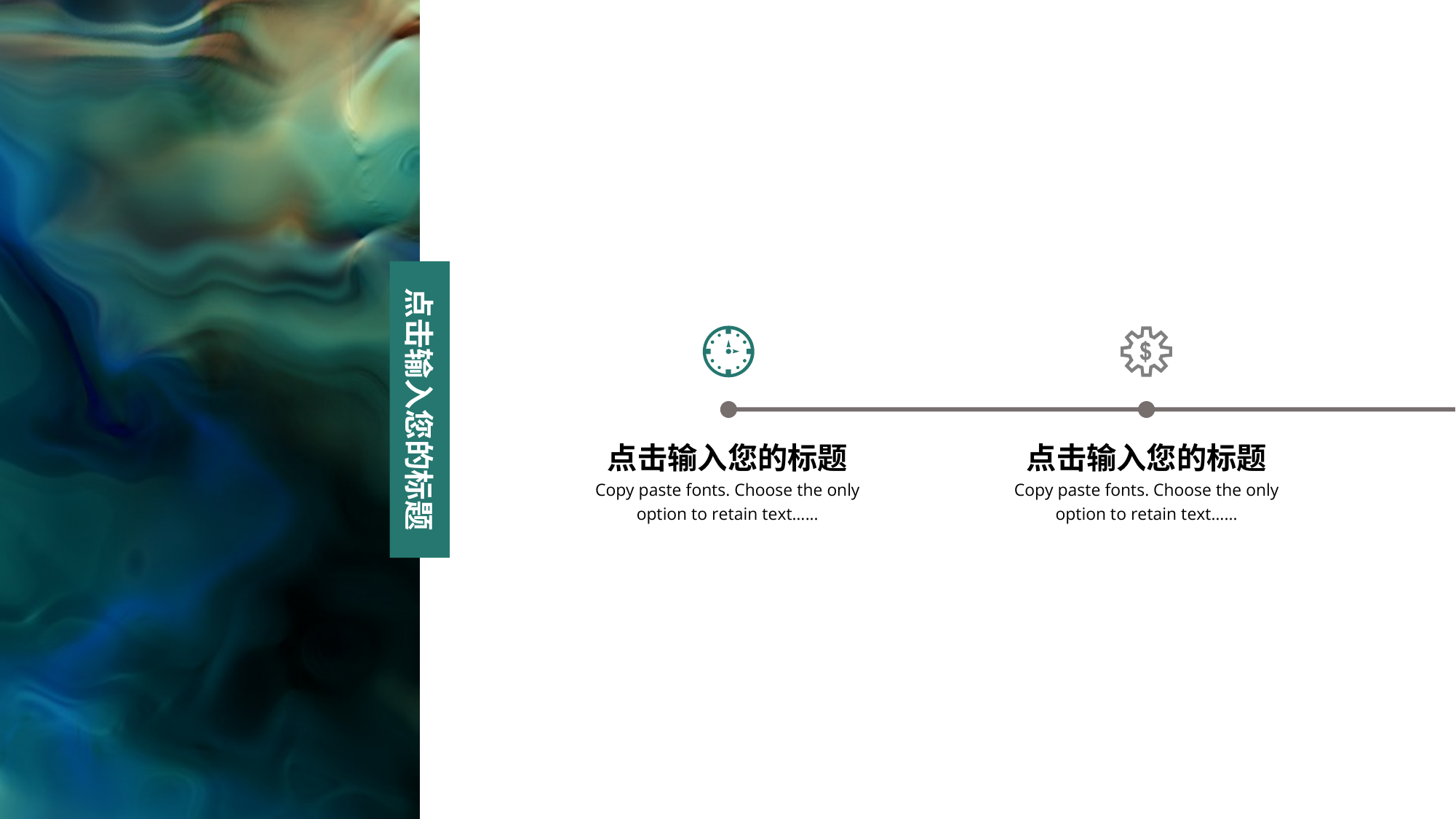

点击输入您的标题

点击输入您的标题
点击输入您的标题
Copy paste fonts. Choose the only option to retain text…...
Copy paste fonts. Choose the only option to retain text…...